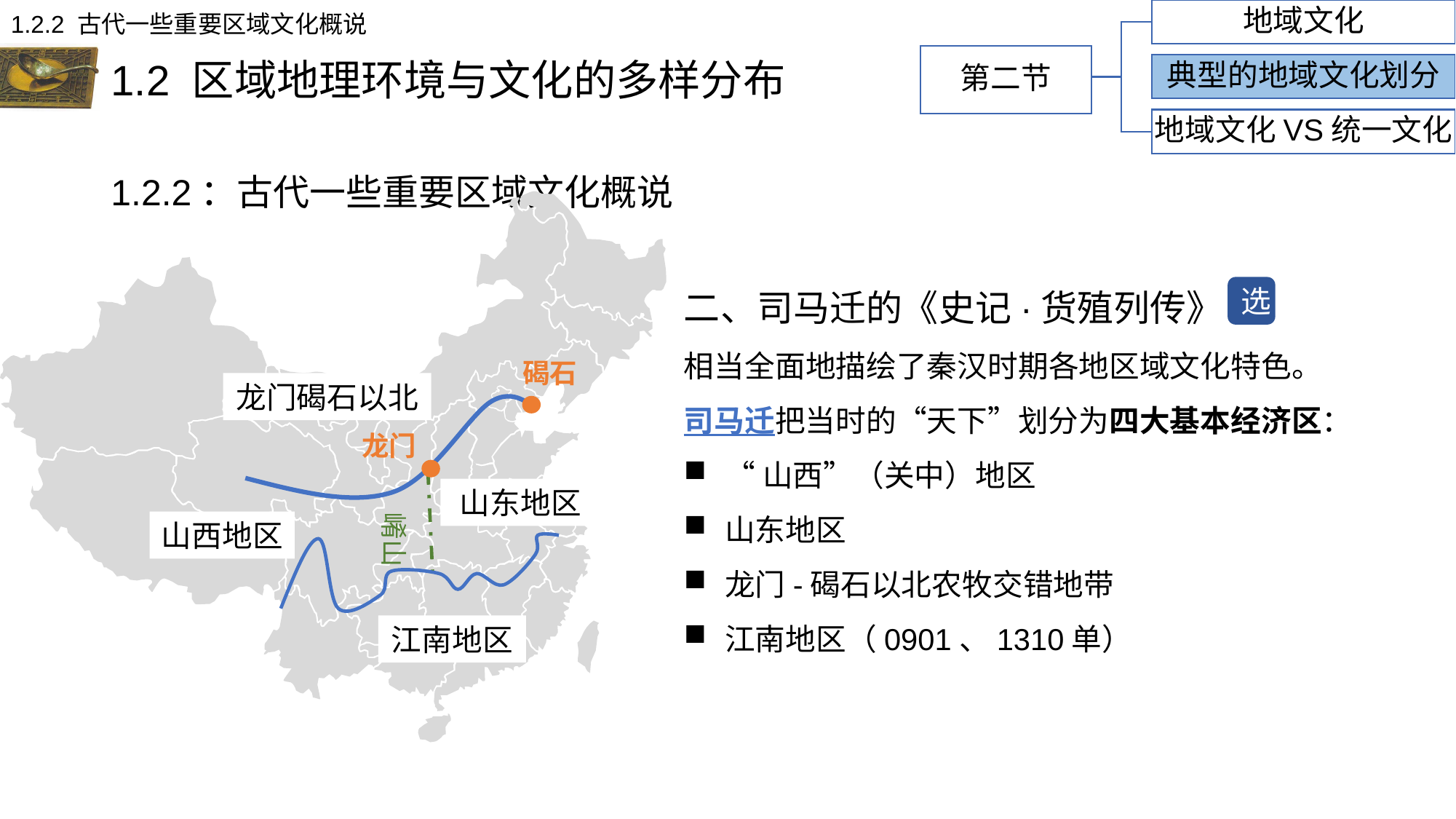

1.2.2 古代一些重要区域文化概说
地域文化

# 1.2 区域地理环境与文化的多样分布
第二节
典型的地域文化划分

地域文化VS统一文化
1.2.2：古代一些重要区域文化概说

二、司马迁的《史记·货殖列传》
相当全面地描绘了秦汉时期各地区域文化特色。
司马迁把当时的“天下”划分为四大基本经济区：
“山西”（关中）地区
山东地区
龙门-碣石以北农牧交错地带
江南地区（0901、1310单）
选
碣石
龙门碣石以北

龙门

山东地区
崤山
山西地区

江南地区
56